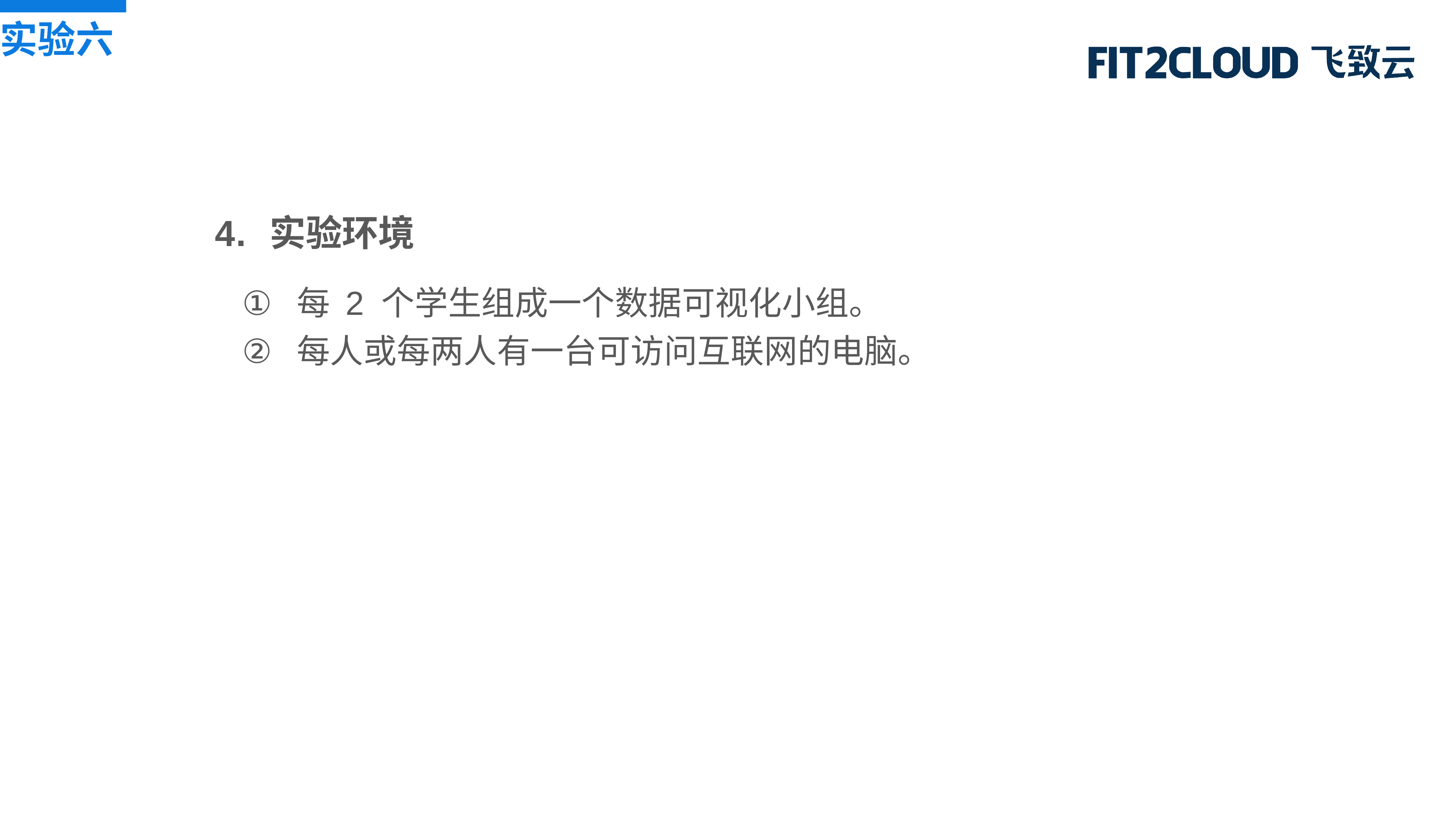

实验六
实验环境
每 2 个学生组成一个数据可视化小组。
每人或每两人有一台可访问互联网的电脑。